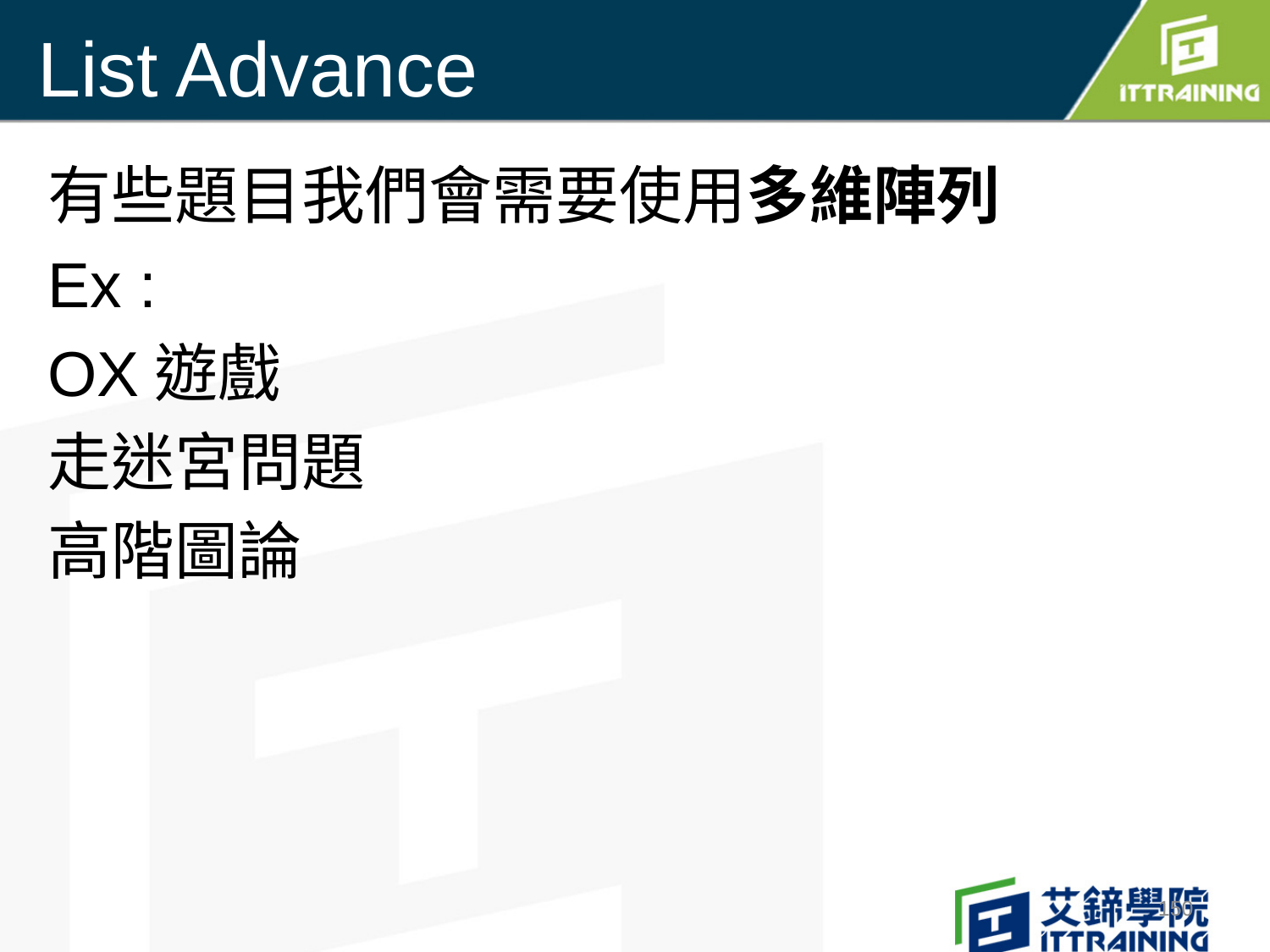

# List Advance
有些題目我們會需要使用多維陣列
Ex :
OX遊戲
走迷宮問題
高階圖論
150